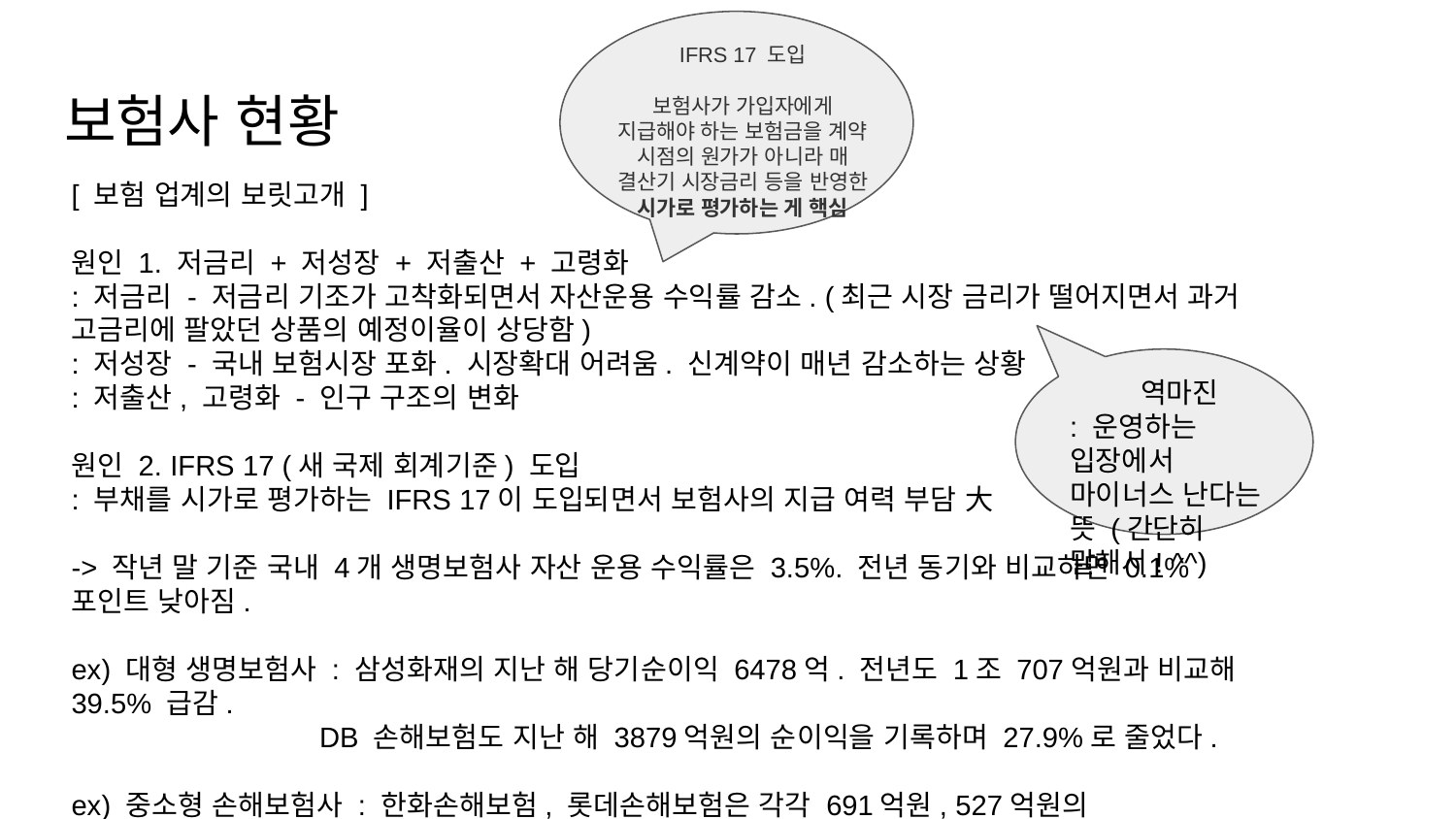

IFRS 17 도입

보험사가 가입자에게 지급해야 하는 보험금을 계약 시점의 원가가 아니라 매 결산기 시장금리 등을 반영한 시가로 평가하는 게 핵심

# 보험사 현황
[ 보험 업계의 보릿고개 ]

원인 1. 저금리 + 저성장 + 저출산 + 고령화
: 저금리 - 저금리 기조가 고착화되면서 자산운용 수익률 감소. (최근 시장 금리가 떨어지면서 과거 고금리에 팔았던 상품의 예정이율이 상당함)
: 저성장 - 국내 보험시장 포화. 시장확대 어려움. 신계약이 매년 감소하는 상황
: 저출산, 고령화 - 인구 구조의 변화

원인 2. IFRS 17 (새 국제 회계기준) 도입
: 부채를 시가로 평가하는 IFRS 17이 도입되면서 보험사의 지급 여력 부담 大

-> 작년 말 기준 국내 4개 생명보험사 자산 운용 수익률은 3.5%. 전년 동기와 비교하면 0.1%포인트 낮아짐.

ex) 대형 생명보험사 : 삼성화재의 지난 해 당기순이익 6478억. 전년도 1조 707억원과 비교해 39.5% 급감.
                               DB 손해보험도 지난 해 3879억원의 순이익을 기록하며 27.9%로 줄었다.

ex) 중소형 손해보험사 : 한화손해보험, 롯데손해보험은 각각 691억원, 527억원의 당기순손실을 기록하며 적자 기록.

        역마진
: 운영하는 입장에서 마이너스 난다는 뜻 (간단히 말해서! ^^)